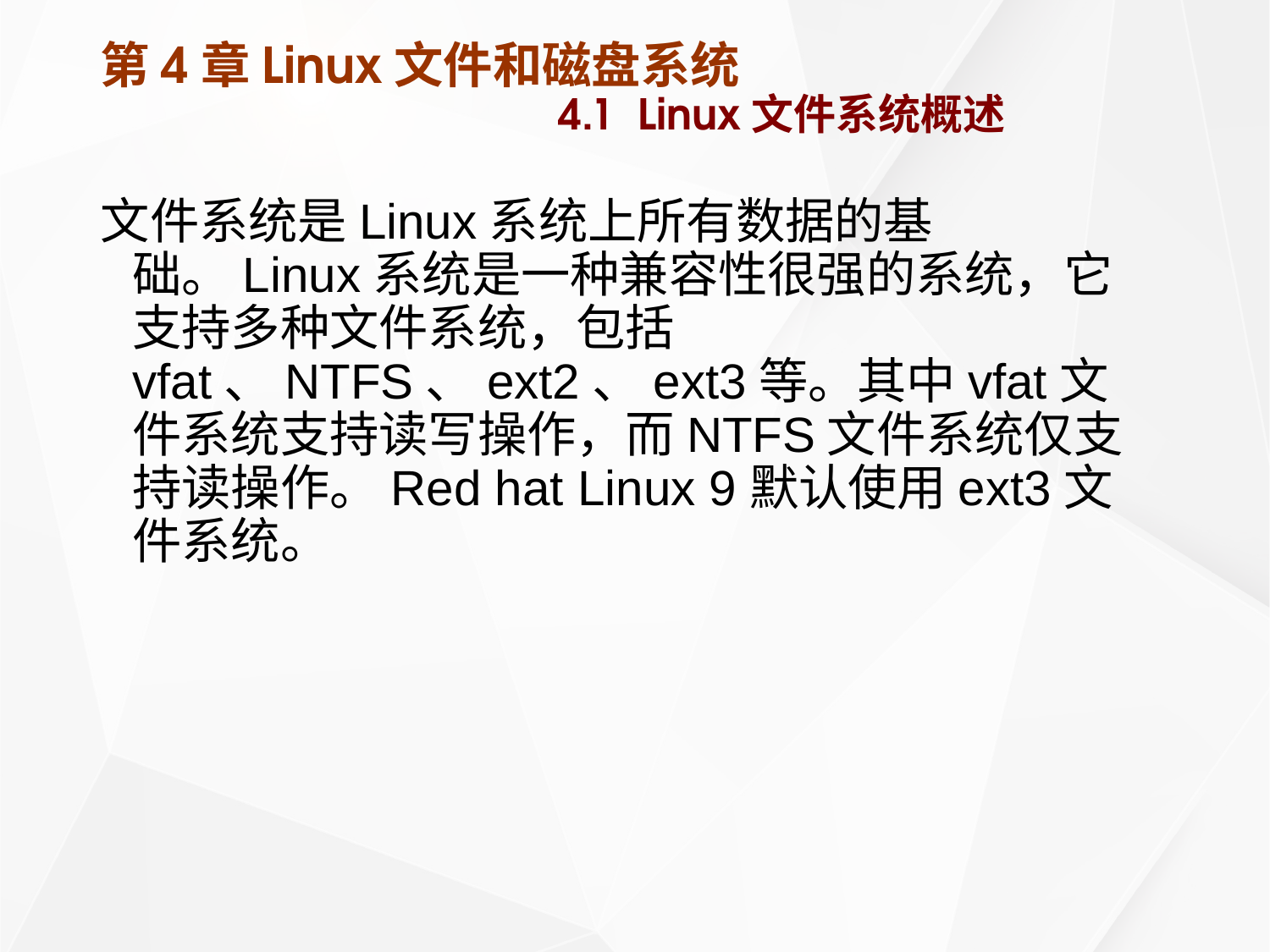

# 第4章Linux文件和磁盘系统 4.1  Linux文件系统概述
文件系统是Linux系统上所有数据的基础。Linux系统是一种兼容性很强的系统，它支持多种文件系统，包括vfat、NTFS、ext2、ext3等。其中vfat文件系统支持读写操作，而NTFS文件系统仅支持读操作。Red hat Linux 9默认使用ext3文件系统。